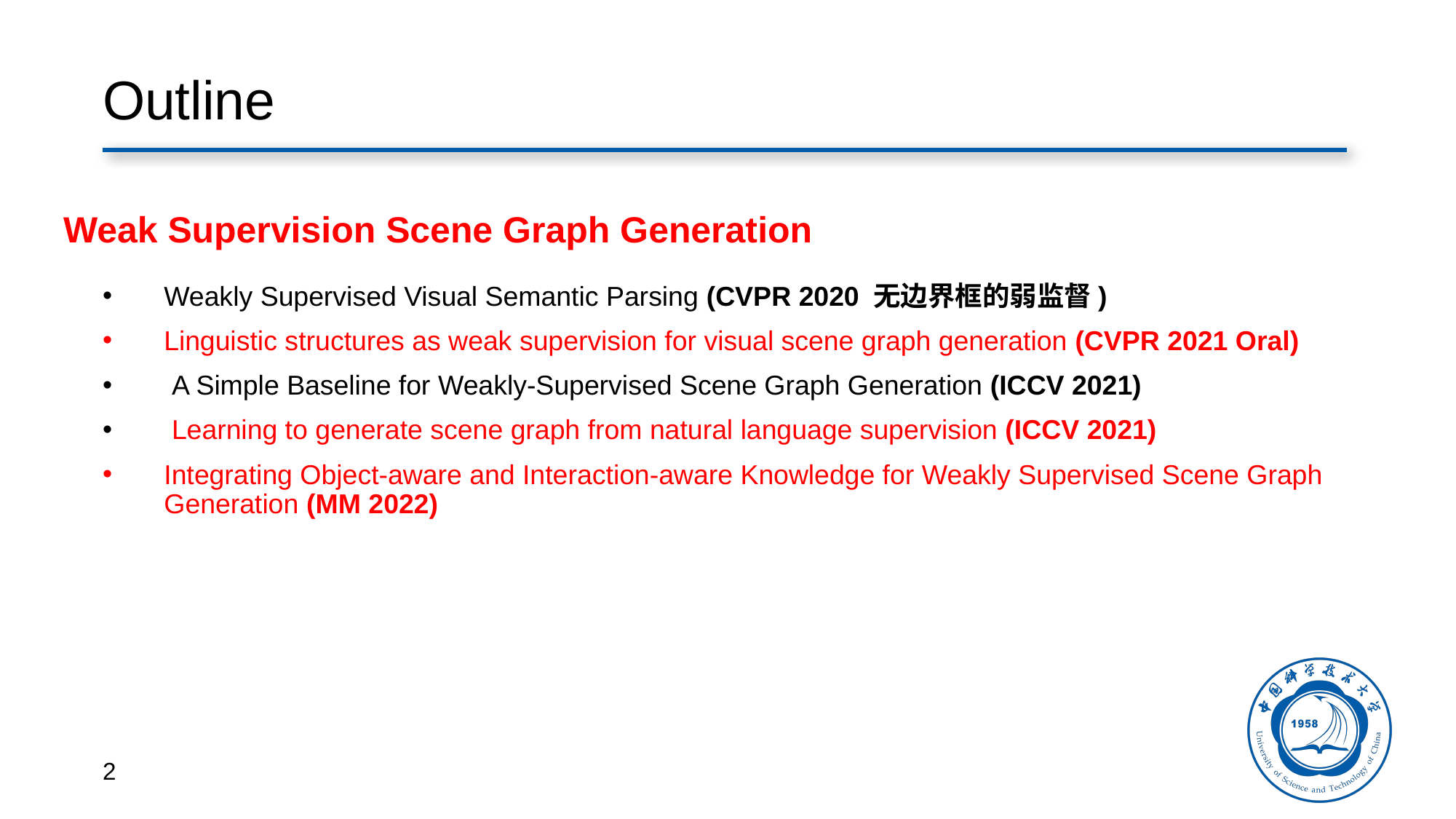

# Outline
Weak Supervision Scene Graph Generation

Weakly Supervised Visual Semantic Parsing (CVPR 2020 无边界框的弱监督)
Linguistic structures as weak supervision for visual scene graph generation (CVPR 2021 Oral)
 A Simple Baseline for Weakly-Supervised Scene Graph Generation (ICCV 2021)
 Learning to generate scene graph from natural language supervision (ICCV 2021)
Integrating Object-aware and Interaction-aware Knowledge for Weakly Supervised Scene Graph Generation (MM 2022)

2